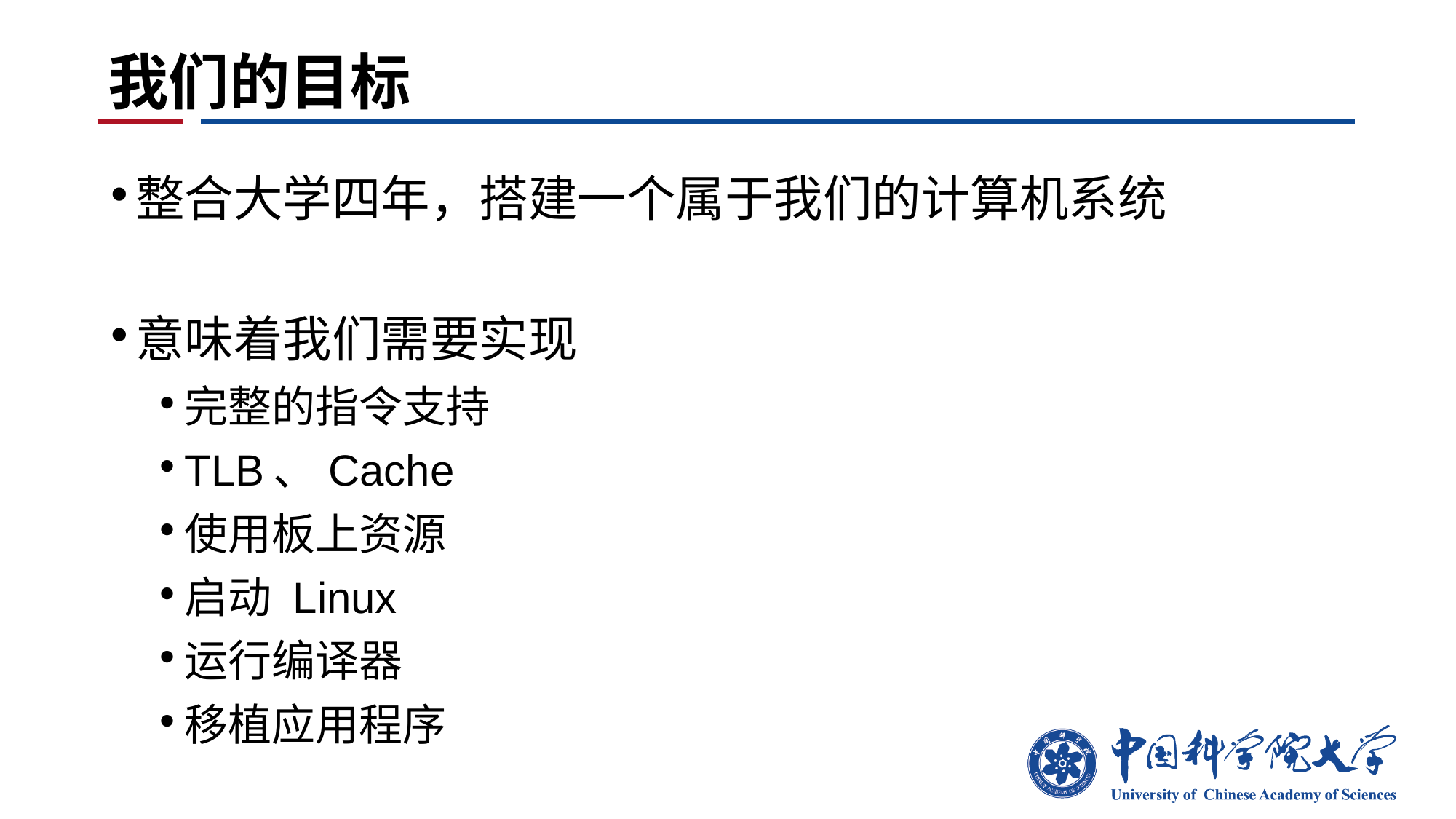

# 我们的目标
整合大学四年，搭建一个属于我们的计算机系统

意味着我们需要实现
完整的指令支持
TLB、Cache
使用板上资源
启动 Linux
运行编译器
移植应用程序